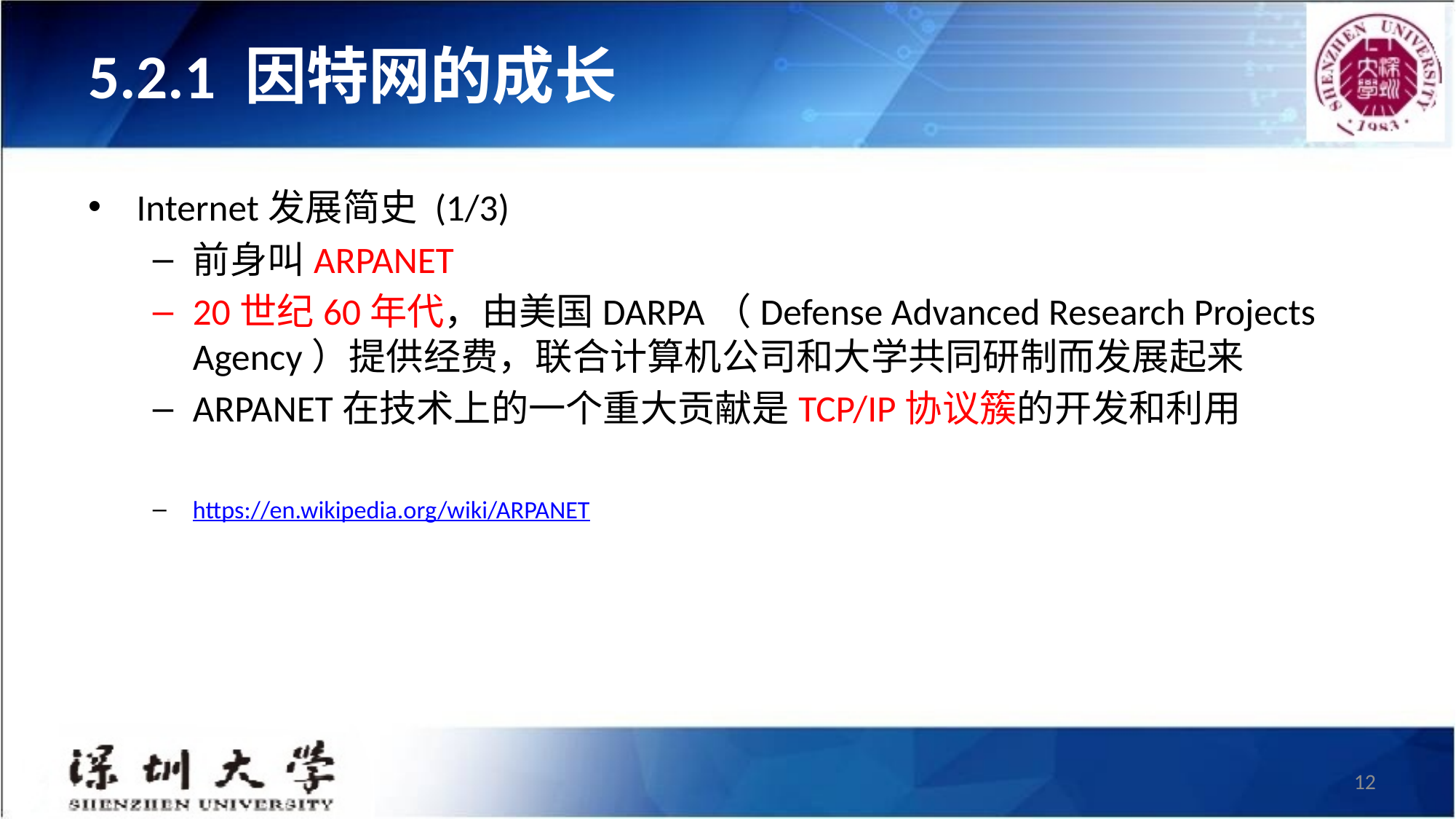

# 5.2.1 因特网的成长
Internet发展简史 (1/3)
前身叫ARPANET
20世纪60年代，由美国DARPA（Defense Advanced Research Projects Agency）提供经费，联合计算机公司和大学共同研制而发展起来
ARPANET在技术上的一个重大贡献是TCP/IP协议簇的开发和利用

https://en.wikipedia.org/wiki/ARPANET

12